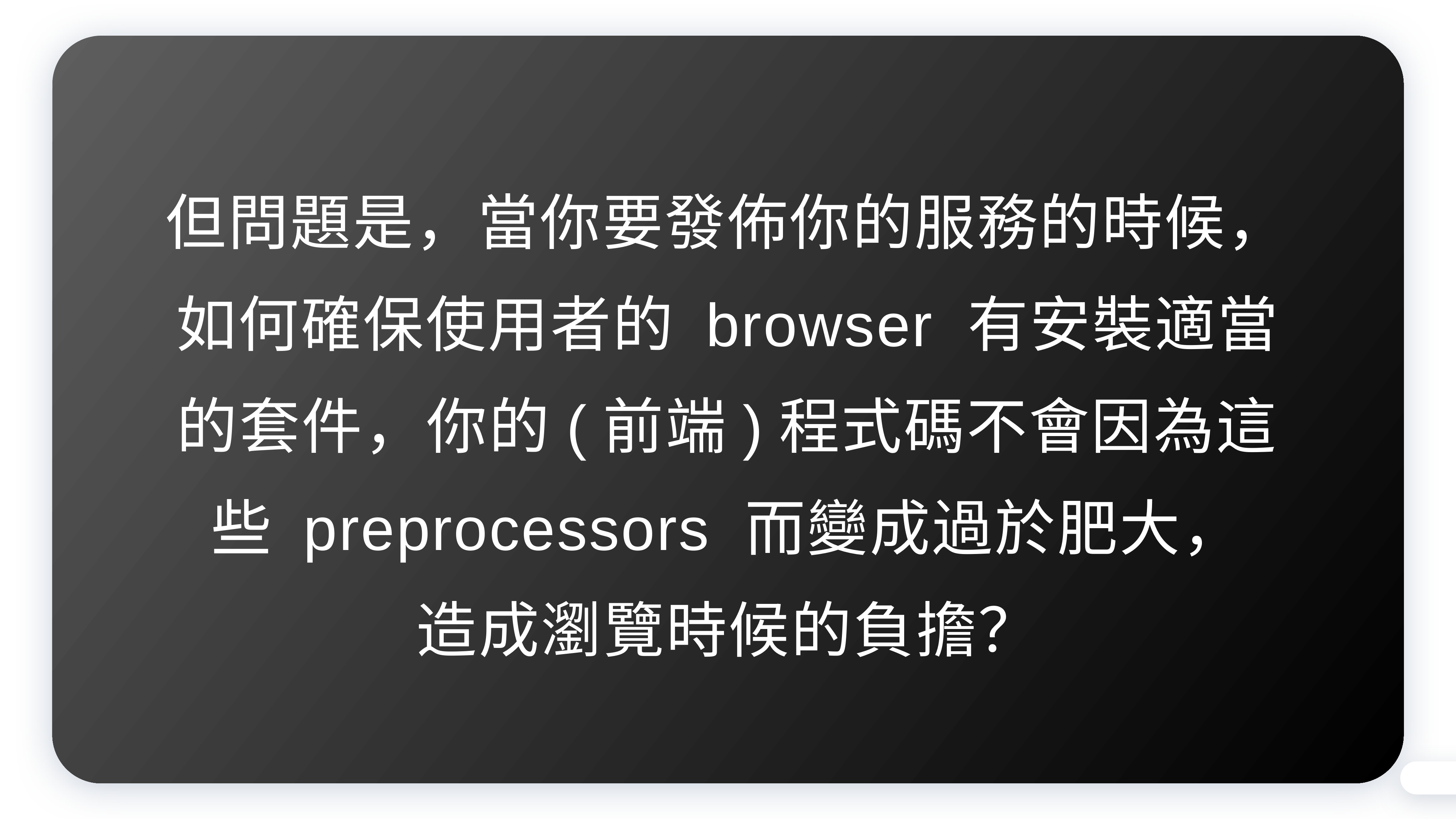

但問題是，當你要發佈你的服務的時候，如何確保使用者的 browser 有安裝適當的套件，你的(前端)程式碼不會因為這些 preprocessors 而變成過於肥大，
造成瀏覽時候的負擔？
11